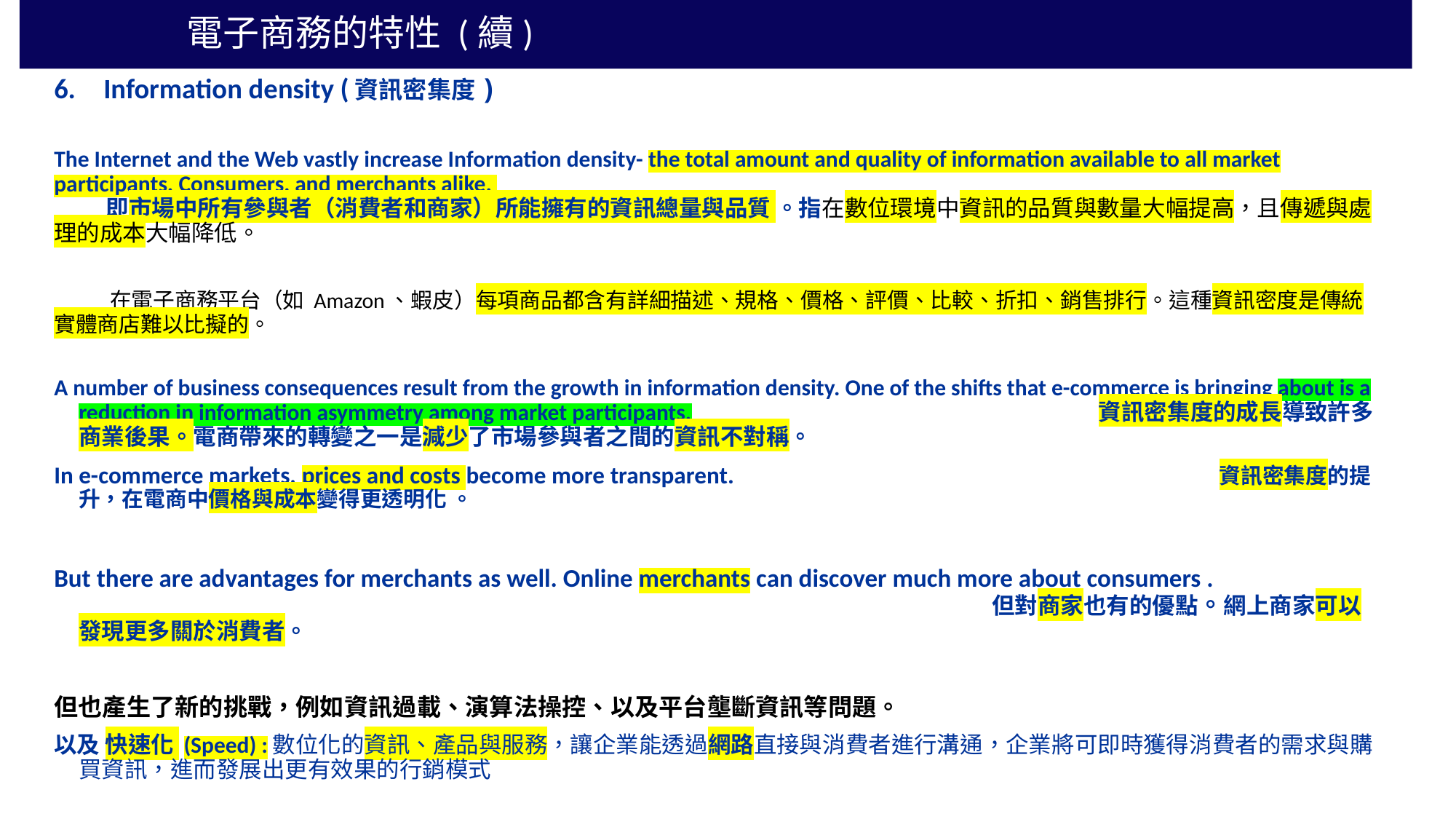

電子商務的特性 (續)
Information density (資訊密集度)

The Internet and the Web vastly increase Information density- the total amount and quality of information available to all market participants. Consumers, and merchants alike.
         即市場中所有參與者（消費者和商家）所能擁有的資訊總量與品質 。指在數位環境中資訊的品質與數量大幅提高，且傳遞與處理的成本大幅降低。

         在電子商務平台（如 Amazon、蝦皮）每項商品都含有詳細描述、規格、價格、評價、比較、折扣、銷售排行。這種資訊密度是傳統實體商店難以比擬的。

A number of business consequences result from the growth in information density. One of the shifts that e-commerce is bringing about is a reduction in information asymmetry among market participants.                                                                               資訊密集度的成長導致許多商業後果。電商帶來的轉變之一是減少了市場參與者之間的資訊不對稱。
In e-commerce markets, prices and costs become more transparent.                                                                                        資訊密集度的提升，在電商中價格與成本變得更透明化 。

But there are advantages for merchants as well. Online merchants can discover much more about consumers .                                                                                                                                                                                         但對商家也有的優點。網上商家可以發現更多關於消費者。

但也產生了新的挑戰，例如資訊過載、演算法操控、以及平台壟斷資訊等問題。
以及 快速化 (Speed) :數位化的資訊、產品與服務，讓企業能透過網路直接與消費者進行溝通，企業將可即時獲得消費者的需求與購買資訊，進而發展出更有效果的行銷模式